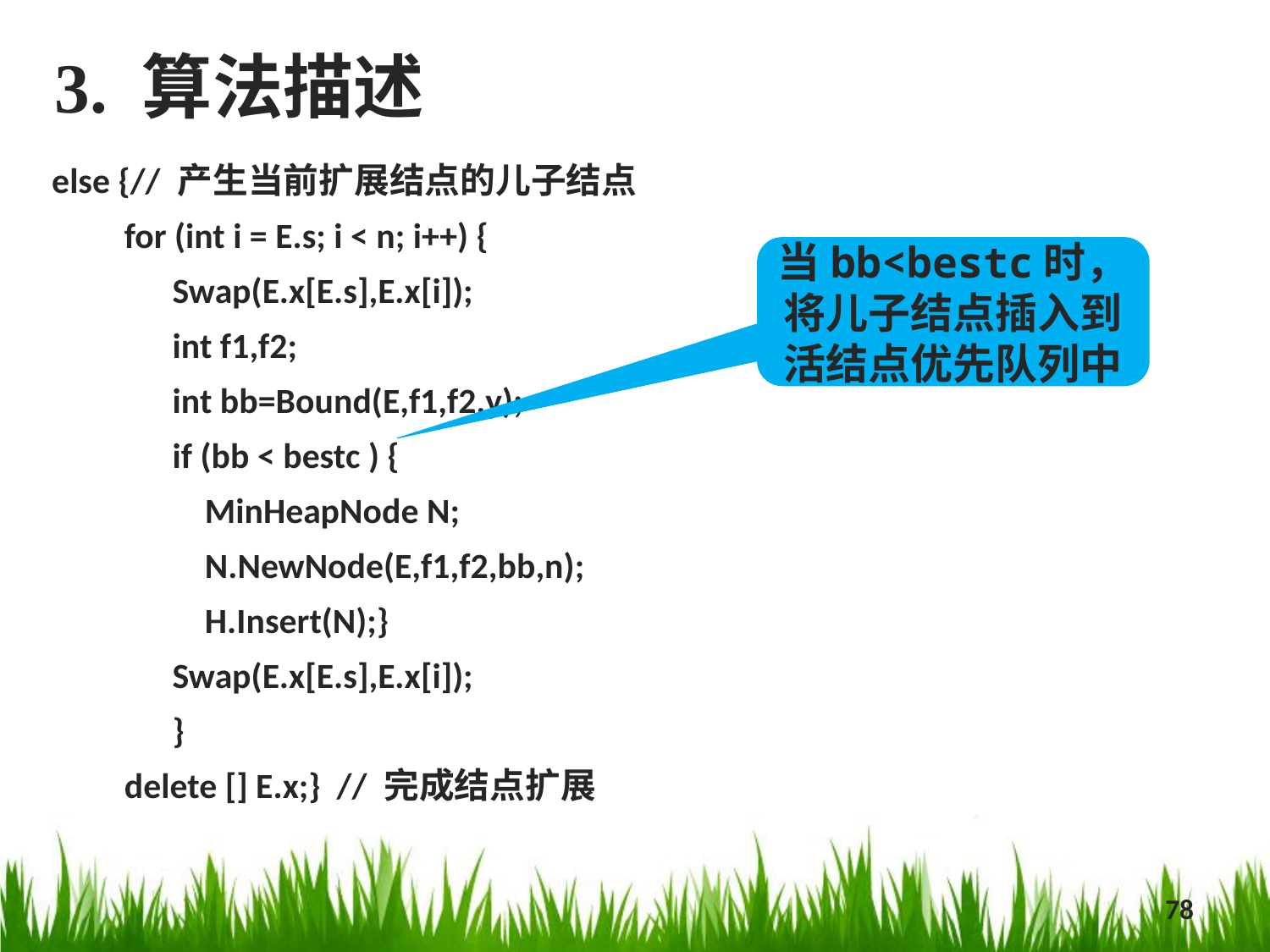

3. 算法描述
else {// 产生当前扩展结点的儿子结点
         for (int i = E.s; i < n; i++) {
               Swap(E.x[E.s],E.x[i]);
               int f1,f2;
               int bb=Bound(E,f1,f2,y);
               if (bb < bestc ) {
                   MinHeapNode N;
                   N.NewNode(E,f1,f2,bb,n);
                   H.Insert(N);}
               Swap(E.x[E.s],E.x[i]);
               }
         delete [] E.x;}  // 完成结点扩展
当bb<bestc时，将儿子结点插入到活结点优先队列中
78